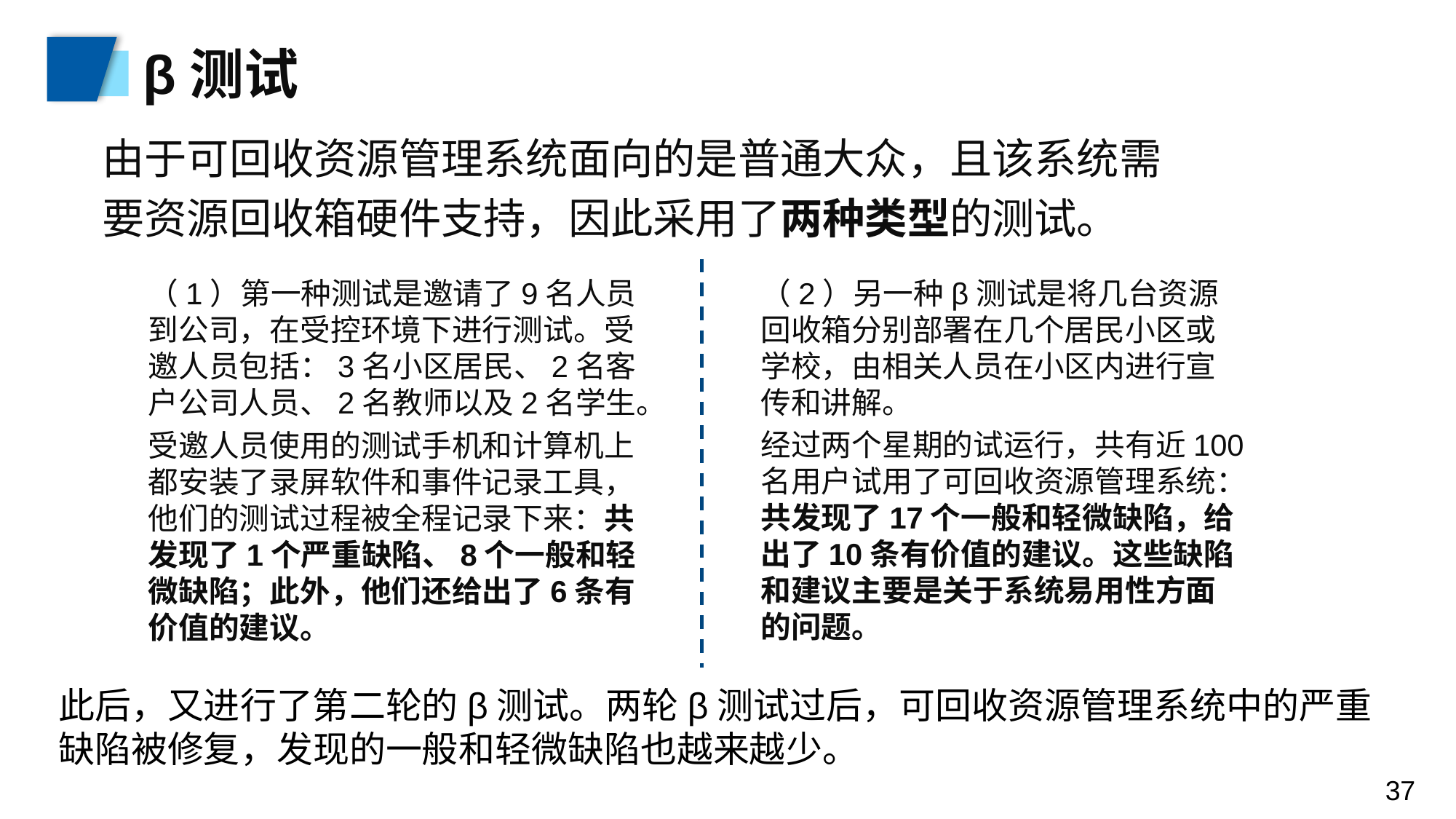

β测试
由于可回收资源管理系统面向的是普通大众，且该系统需
要资源回收箱硬件支持，因此采用了两种类型的测试。
（2）另一种β测试是将几台资源回收箱分别部署在几个居民小区或学校，由相关人员在小区内进行宣传和讲解。
经过两个星期的试运行，共有近100名用户试用了可回收资源管理系统：共发现了17个一般和轻微缺陷，给出了10条有价值的建议。这些缺陷和建议主要是关于系统易用性方面的问题。
（1）第一种测试是邀请了9名人员到公司，在受控环境下进行测试。受邀人员包括：3名小区居民、2名客户公司人员、2名教师以及2名学生。
受邀人员使用的测试手机和计算机上都安装了录屏软件和事件记录工具，他们的测试过程被全程记录下来：共发现了1个严重缺陷、8个一般和轻微缺陷；此外，他们还给出了6条有价值的建议。

此后，又进行了第二轮的β测试。两轮β测试过后，可回收资源管理系统中的严重缺陷被修复，发现的一般和轻微缺陷也越来越少。
37